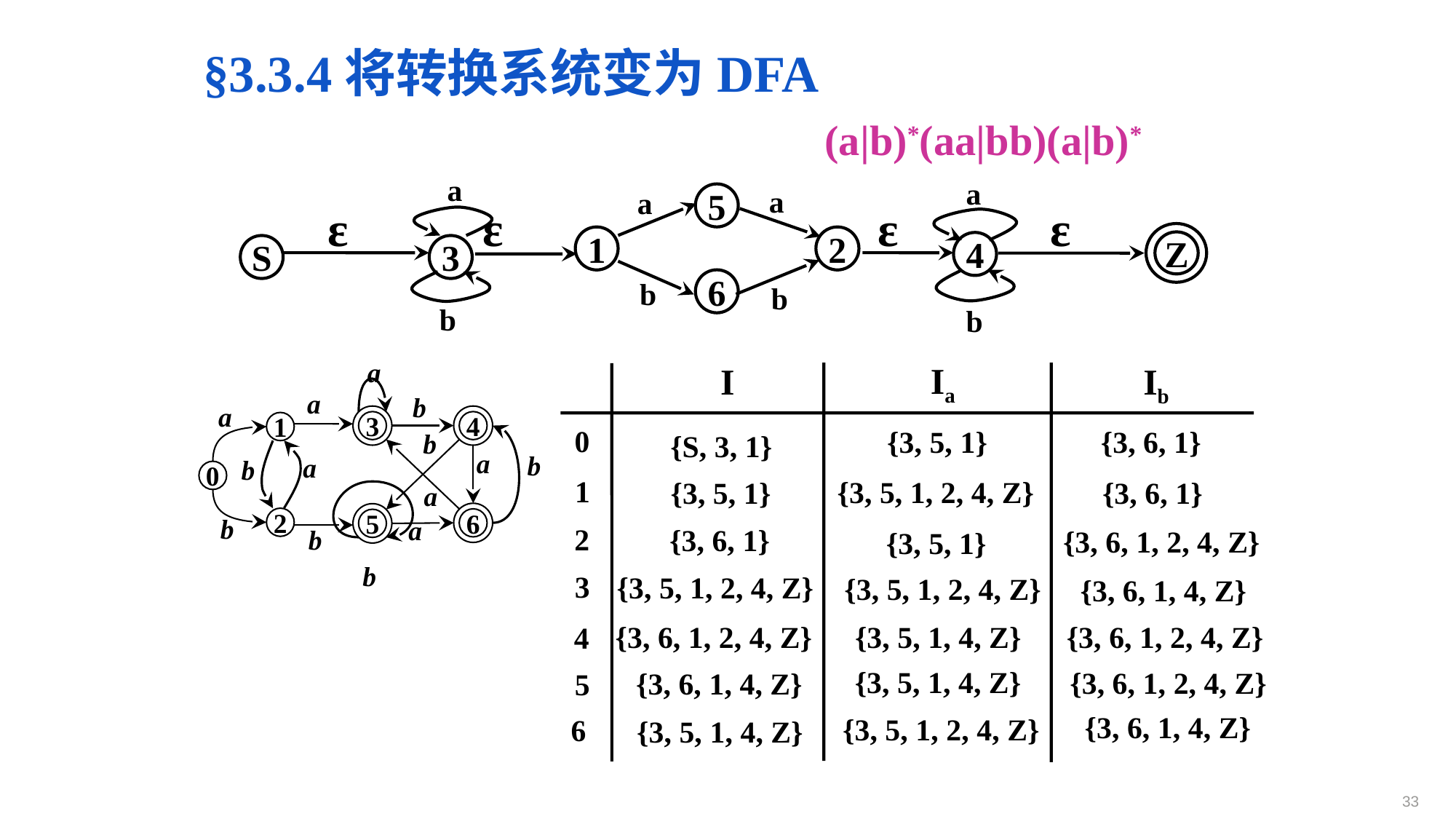

§3.3.4将转换系统变为DFA
(a|b)*(aa|bb)(a|b)*
a
a
a
a
5
ε
ε
ε
ε

Z
1
2
4
S
3

b
6

b
b
b
a
Ia
Ib
I

a
b
a

3

4
1
b

a
b
a
b
0
a

6

5
b
2
a
b

b

0
{3, 5, 1}
{3, 6, 1}
{S, 3, 1}
1
{3, 5, 1, 2, 4, Z}
 {3, 5, 1}
{3, 6, 1}
2
{3, 6, 1}
{3, 6, 1, 2, 4, Z}
{3, 5, 1}
3
{3, 5, 1, 2, 4, Z}
{3, 5, 1, 2, 4, Z}
{3, 6, 1, 4, Z}
 {3, 6, 1, 2, 4, Z}
{3, 5, 1, 4, Z}
{3, 6, 1, 2, 4, Z}
4
{3, 5, 1, 4, Z}
{3, 6, 1, 2, 4, Z}
 {3, 6, 1, 4, Z}
5
{3, 6, 1, 4, Z}
{3, 5, 1, 2, 4, Z}
6
 {3, 5, 1, 4, Z}
33